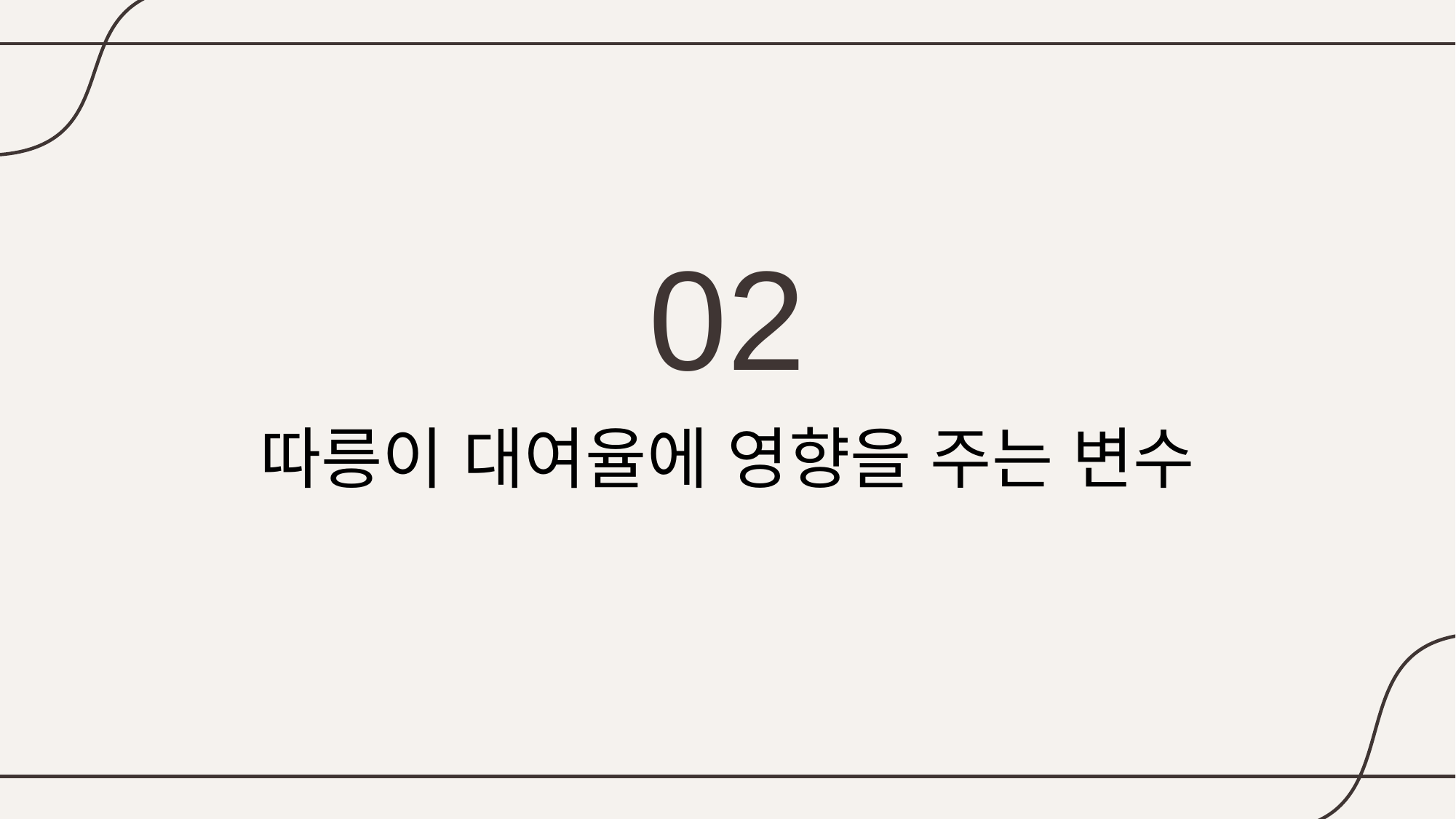

02
# 따릉이 대여율에 영향을 주는 변수